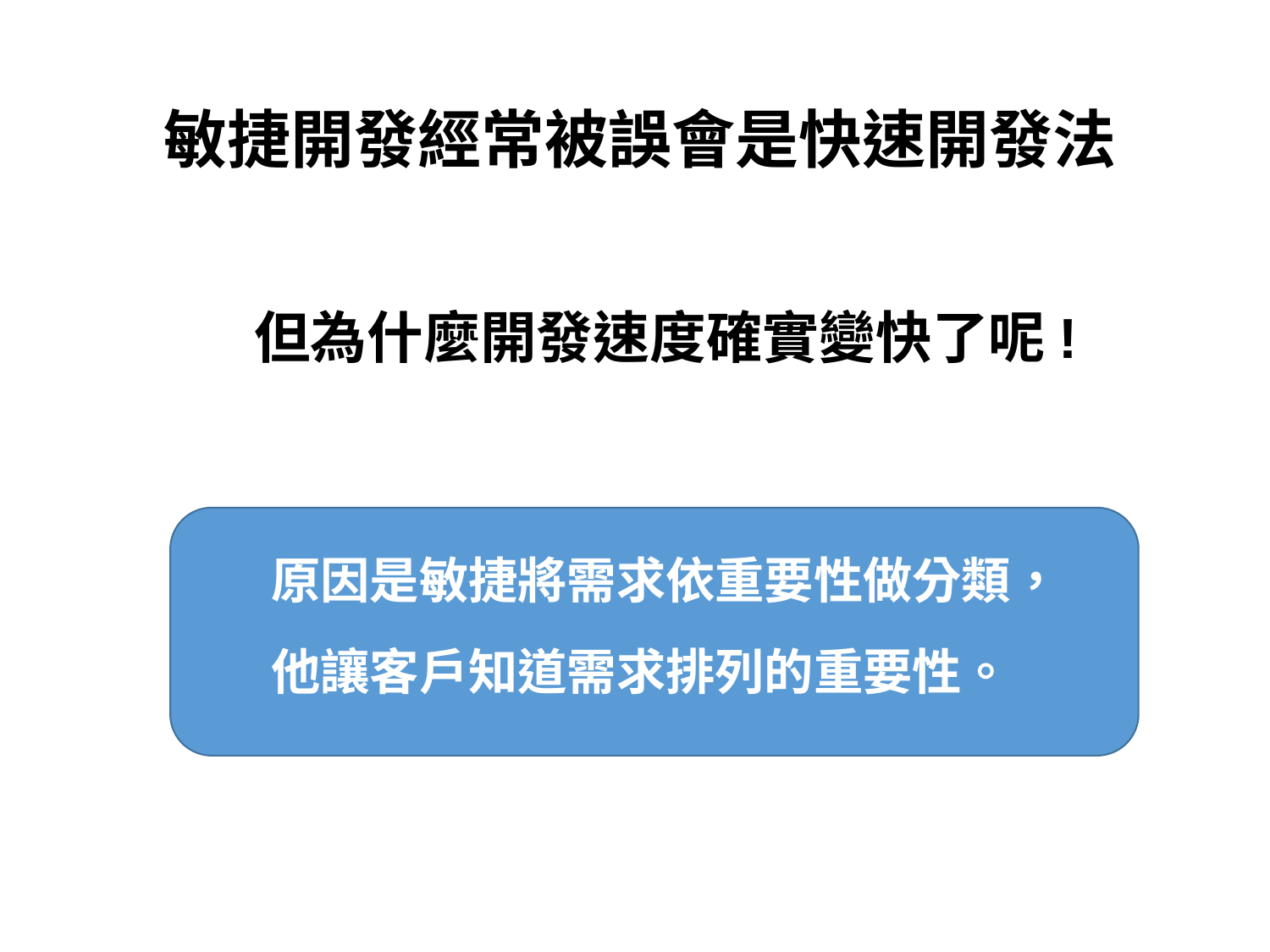

# 敏捷開發經常被誤會是快速開發法
但為什麼開發速度確實變快了呢!

原因是敏捷將需求依重要性做分類，
他讓客戶知道需求排列的重要性。